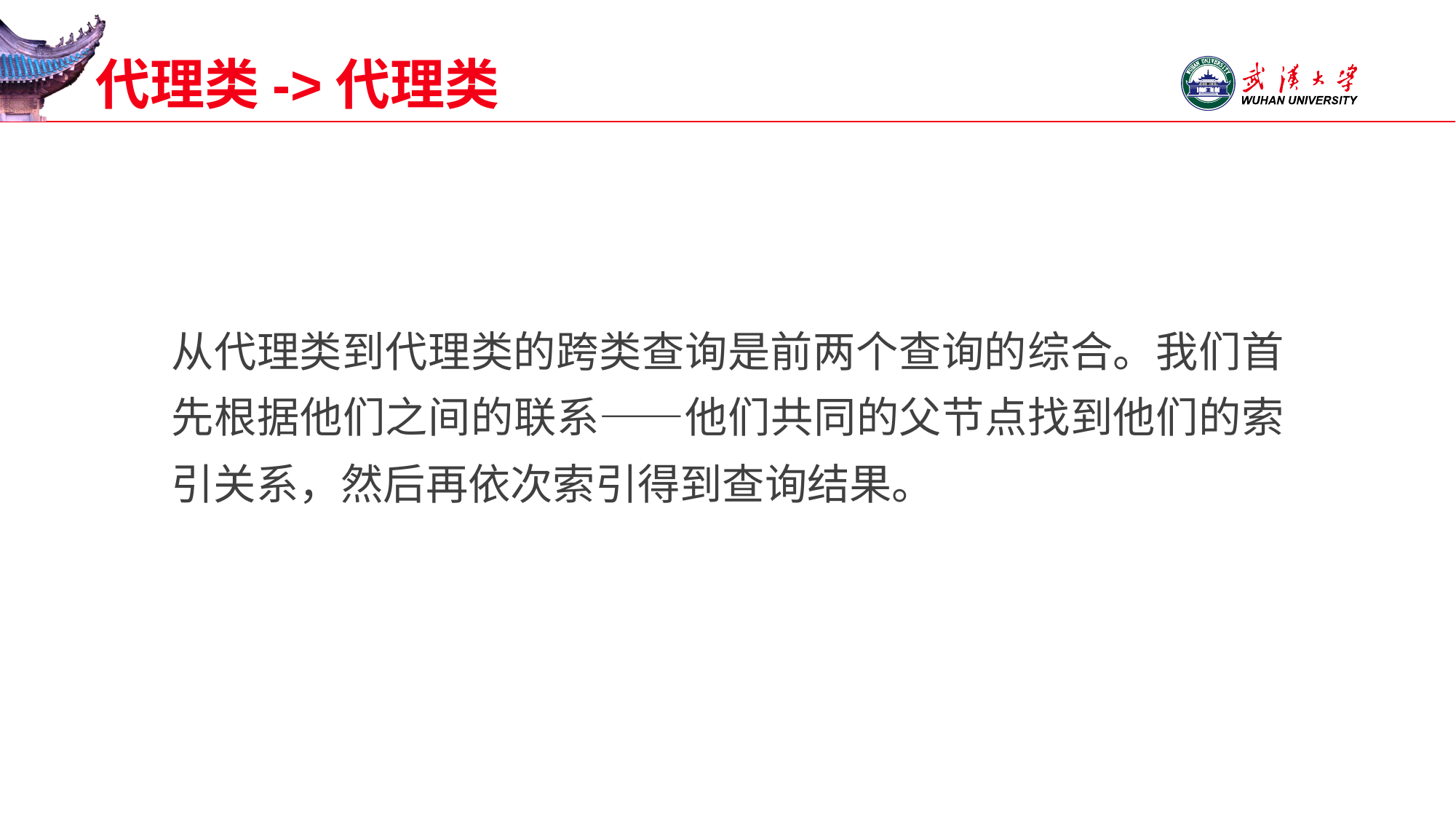

# 代理类->代理类
从代理类到代理类的跨类查询是前两个查询的综合。我们首先根据他们之间的联系——他们共同的父节点找到他们的索引关系，然后再依次索引得到查询结果。